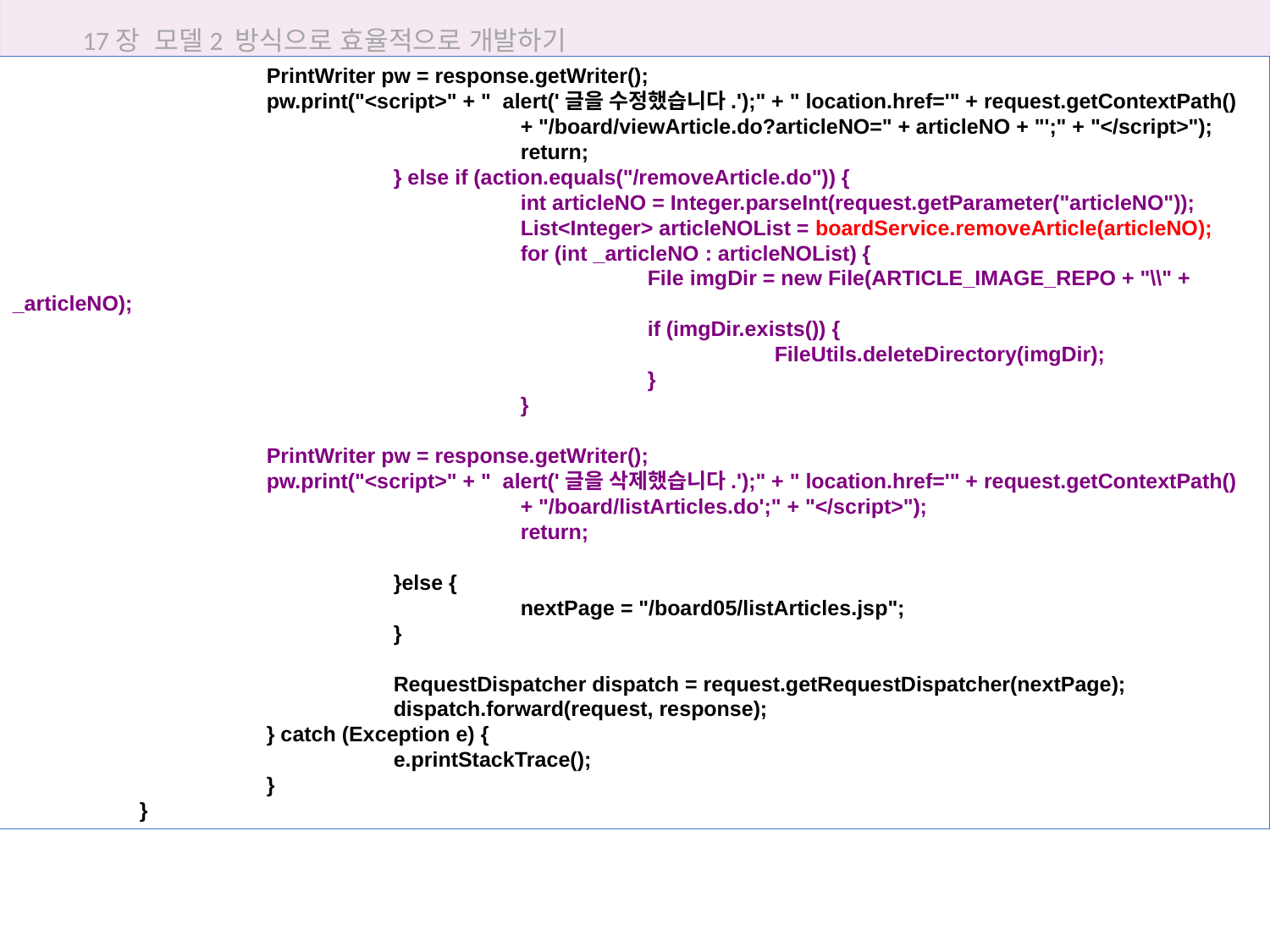

17장  모델2 방식으로 효율적으로 개발하기
		PrintWriter pw = response.getWriter();
		pw.print("<script>" + "  alert('글을 수정했습니다.');" + " location.href='" + request.getContextPath()
				+ "/board/viewArticle.do?articleNO=" + articleNO + "';" + "</script>");
				return;
			} else if (action.equals("/removeArticle.do")) {
				int articleNO = Integer.parseInt(request.getParameter("articleNO"));
				List<Integer> articleNOList = boardService.removeArticle(articleNO);
				for (int _articleNO : articleNOList) {
					File imgDir = new File(ARTICLE_IMAGE_REPO + "\\" + _articleNO);
					if (imgDir.exists()) {
						FileUtils.deleteDirectory(imgDir);
					}
				}

		PrintWriter pw = response.getWriter();
		pw.print("<script>" + "  alert('글을 삭제했습니다.');" + " location.href='" + request.getContextPath()
				+ "/board/listArticles.do';" + "</script>");
				return;

			}else {
				nextPage = "/board05/listArticles.jsp";
			}

			RequestDispatcher dispatch = request.getRequestDispatcher(nextPage);
			dispatch.forward(request, response);
		} catch (Exception e) {
			e.printStackTrace();
		}
	}
17.4 모델2로 답변형 게시판 구현하기